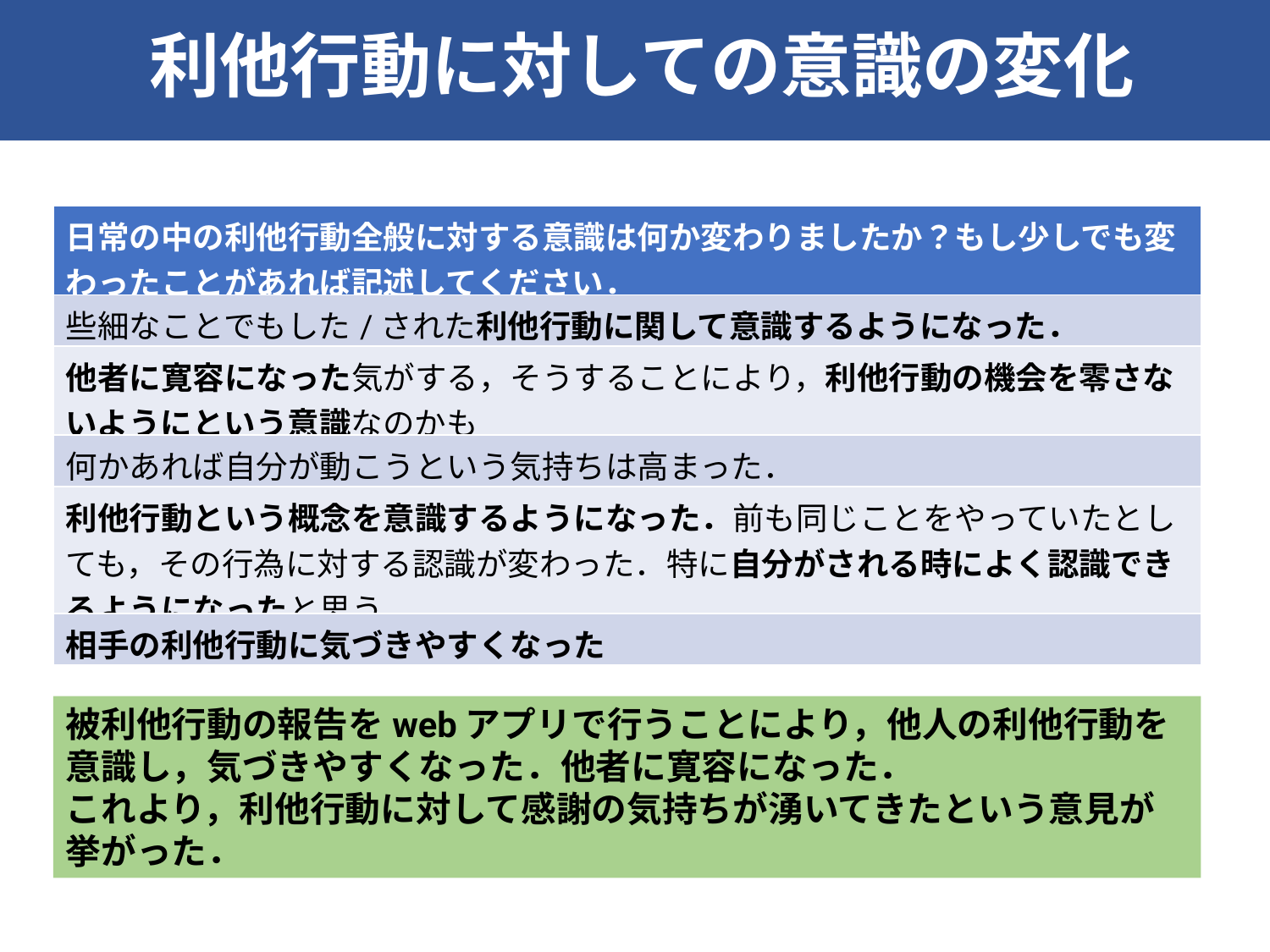

利他行動に対しての意識の変化
DERC
| 日常の中の利他行動全般に対する意識は何か変わりましたか？もし少しでも変わったことがあれば記述してください． |
| --- |
| 些細なことでもした/された利他行動に関して意識するようになった． |
| 他者に寛容になった気がする，そうすることにより，利他行動の機会を零さないようにという意識なのかも |
| 何かあれば自分が動こうという気持ちは高まった． |
| 利他行動という概念を意識するようになった．前も同じことをやっていたとしても，その行為に対する認識が変わった．特に自分がされる時によく認識できるようになったと思う． |
| 相手の利他行動に気づきやすくなった |
被利他行動の報告をwebアプリで行うことにより，他人の利他行動を意識し，気づきやすくなった．他者に寛容になった．
これより，利他行動に対して感謝の気持ちが湧いてきたという意見が挙がった．